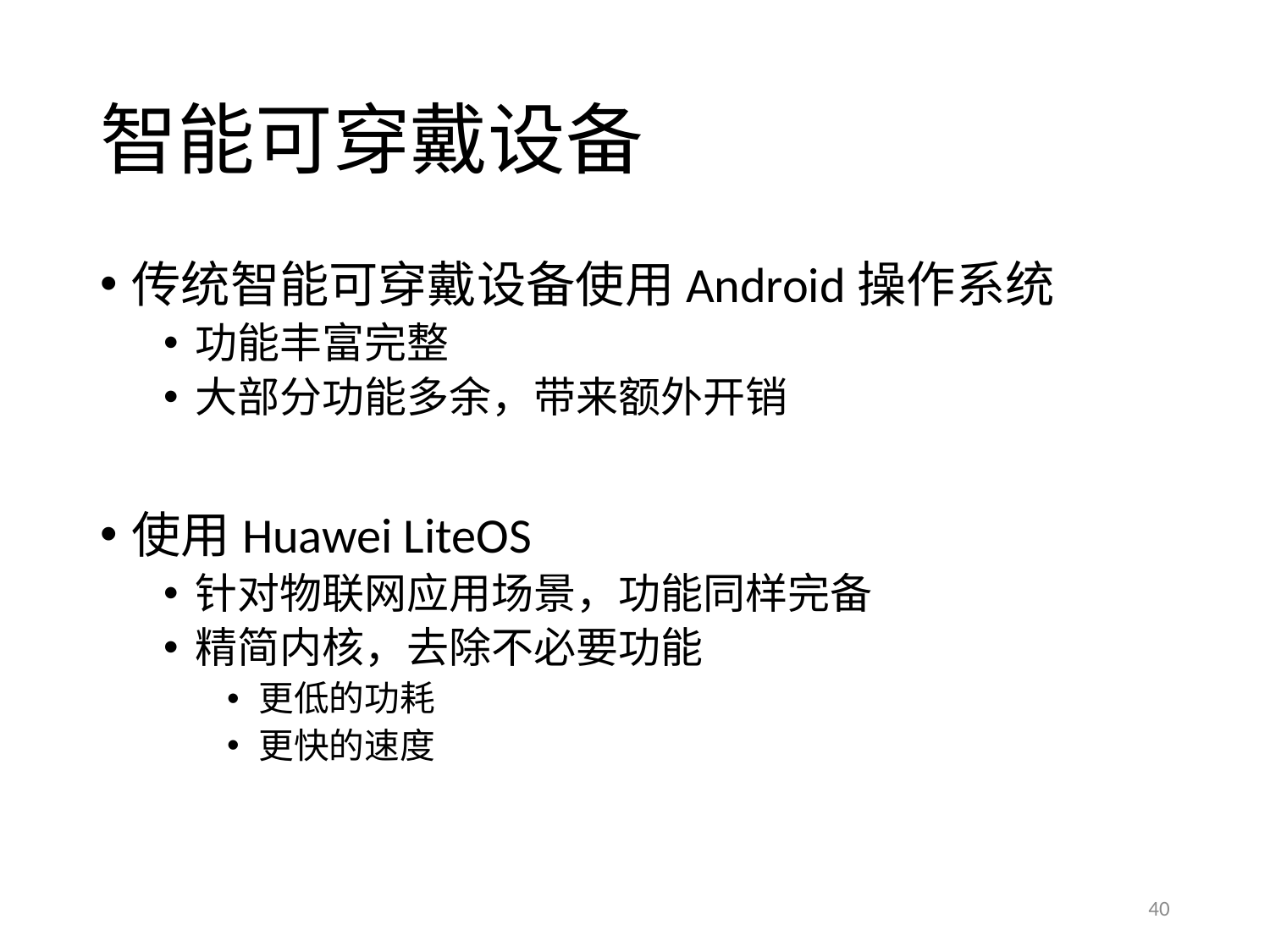

# 智能可穿戴设备
传统智能可穿戴设备使用Android操作系统
功能丰富完整
大部分功能多余，带来额外开销

使用Huawei LiteOS
针对物联网应用场景，功能同样完备
精简内核，去除不必要功能
更低的功耗
更快的速度

40